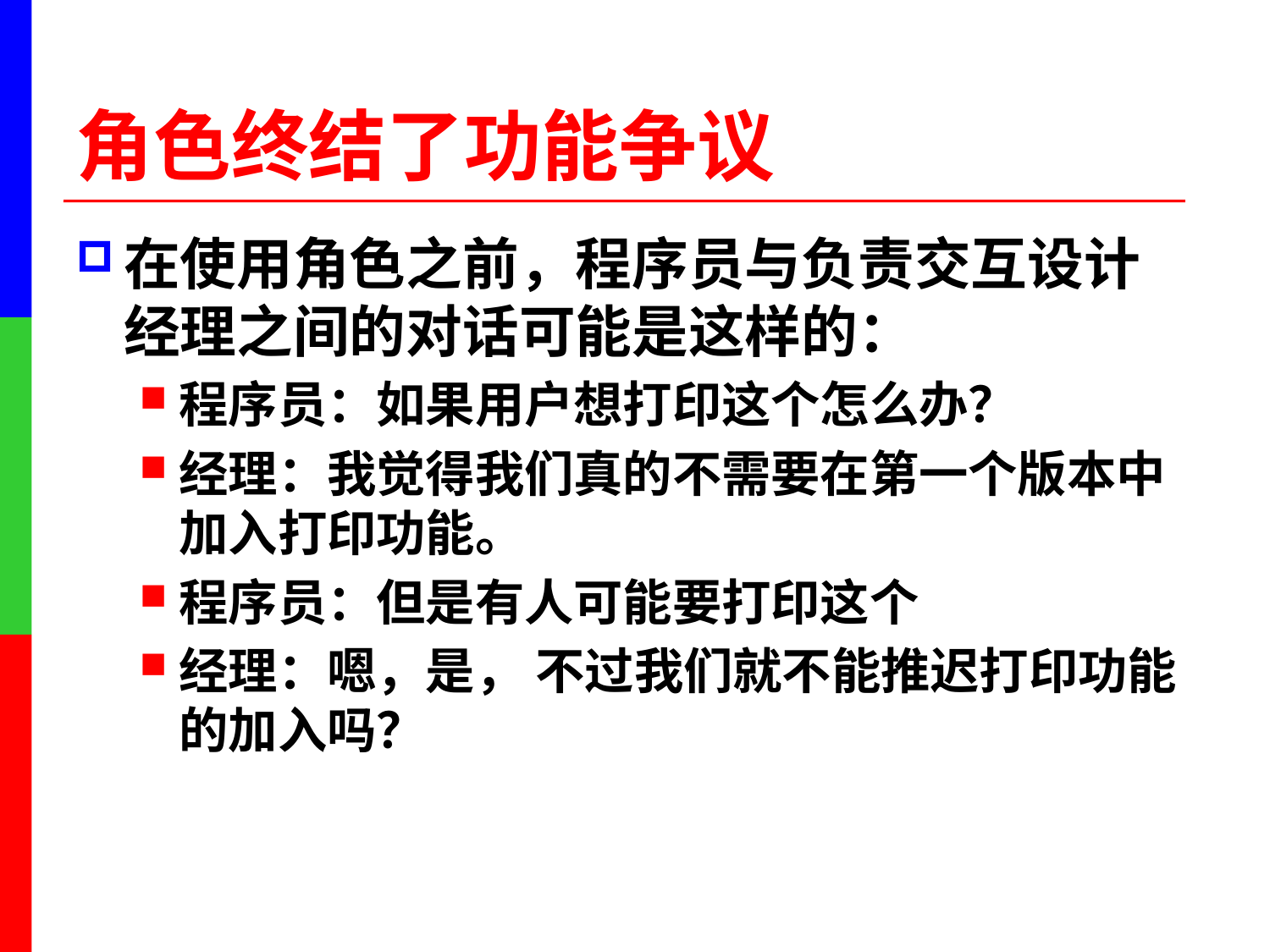

# 角色终结了功能争议
在使用角色之前，程序员与负责交互设计经理之间的对话可能是这样的：
程序员：如果用户想打印这个怎么办？
经理：我觉得我们真的不需要在第一个版本中加入打印功能。
程序员：但是有人可能要打印这个
经理：嗯，是， 不过我们就不能推迟打印功能的加入吗？